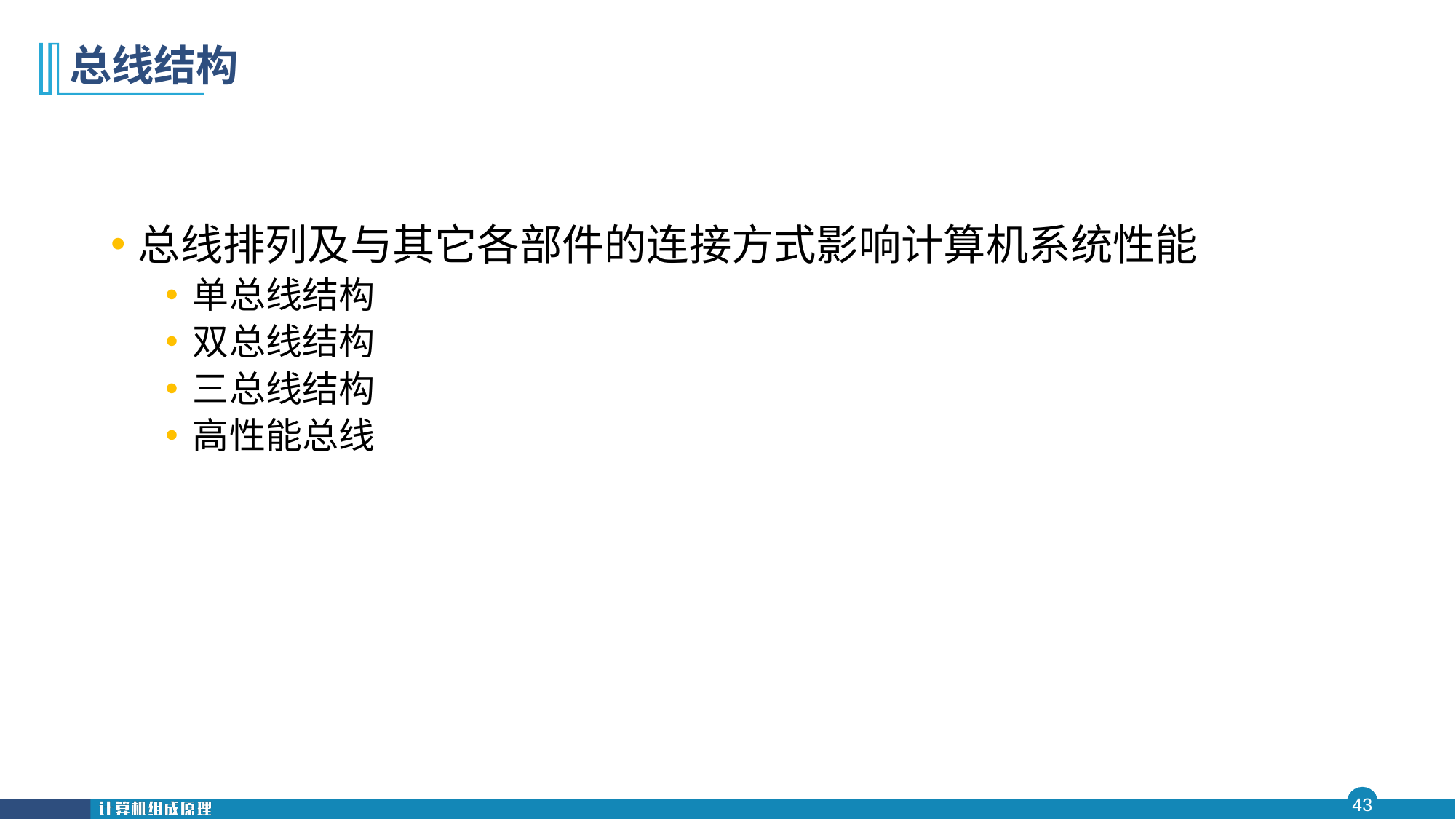

# 总线结构
总线排列及与其它各部件的连接方式影响计算机系统性能
单总线结构
双总线结构
三总线结构
高性能总线